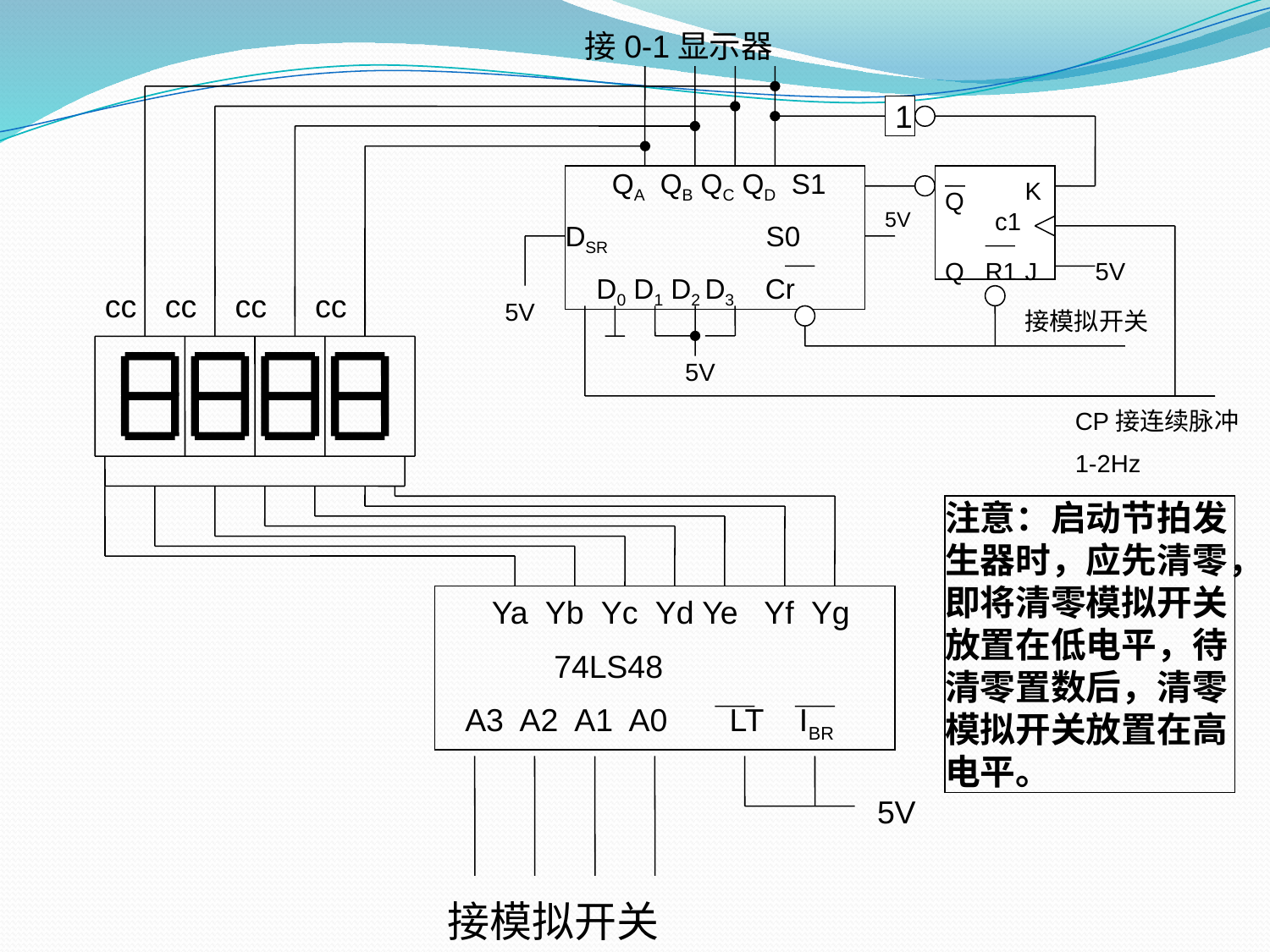

接0-1显示器

1

      QA  QB QC QD  S1
DSR                                  S0
    D0 D1 D2 D3    Cr

K

Q

5V
c1

Q
R1
J
5V

cc
cc
cc
cc
5V

接模拟开关

5V

CP接连续脉冲
1-2Hz

注意：启动节拍发生器时，应先清零，即将清零模拟开关放置在低电平，待清零置数后，清零模拟开关放置在高电平。

     Ya  Yb  Yc  Yd Ye   Yf  Yg
            74LS48
  A3  A2  A1  A0       LT    IBR

5V

接模拟开关